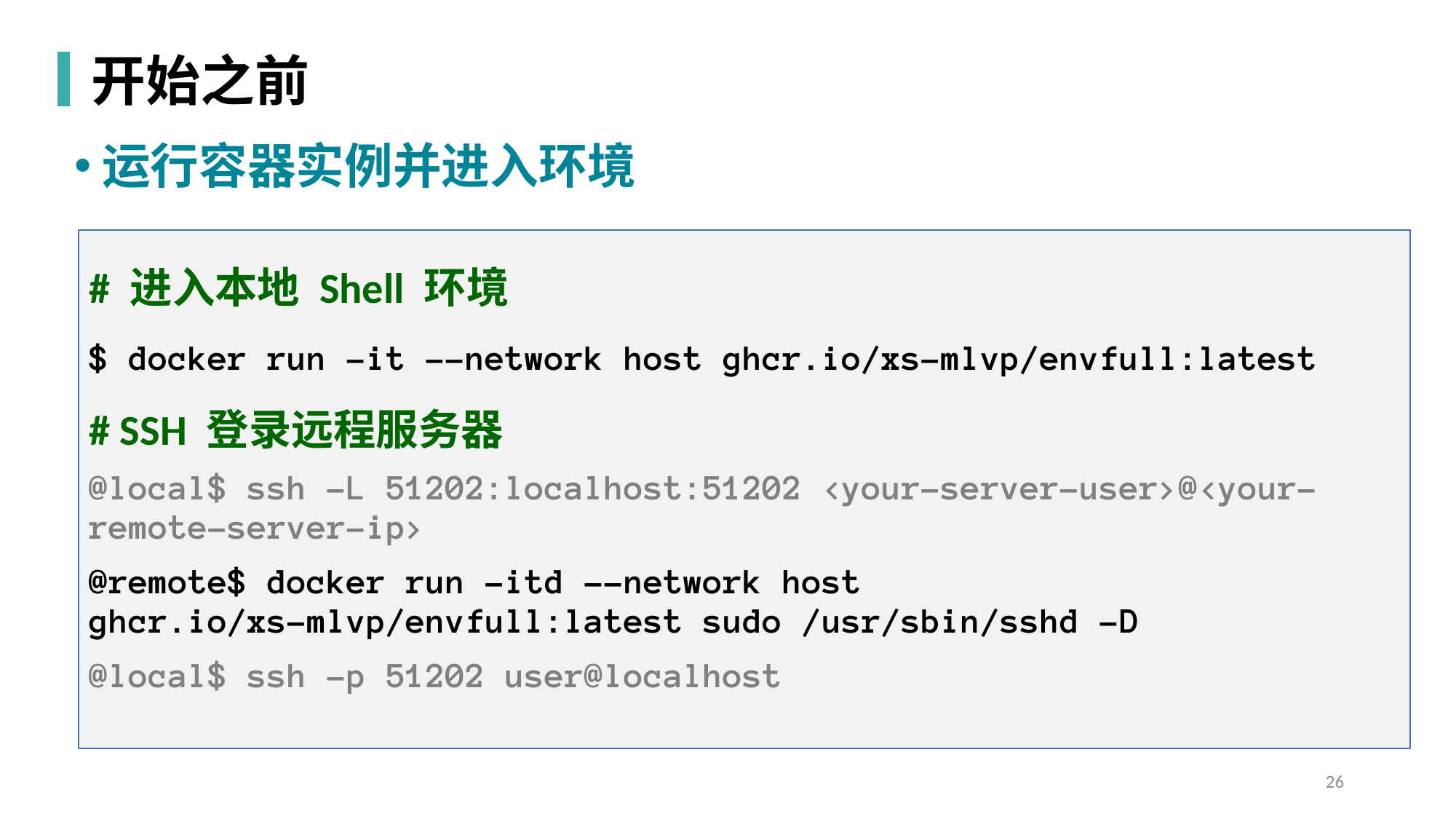

开始之前
运行容器实例并进入环境

# 进入本地 Shell 环境
$ docker run -it --network host ghcr.io/xs-mlvp/envfull:latest
# SSH 登录远程服务器
@local$ ssh -L 51202:localhost:51202 <your-server-user>@<your-remote-server-ip>
@remote$ docker run -itd --network host ghcr.io/xs-mlvp/envfull:latest sudo /usr/sbin/sshd -D
@local$ ssh -p 51202 user@localhost
26